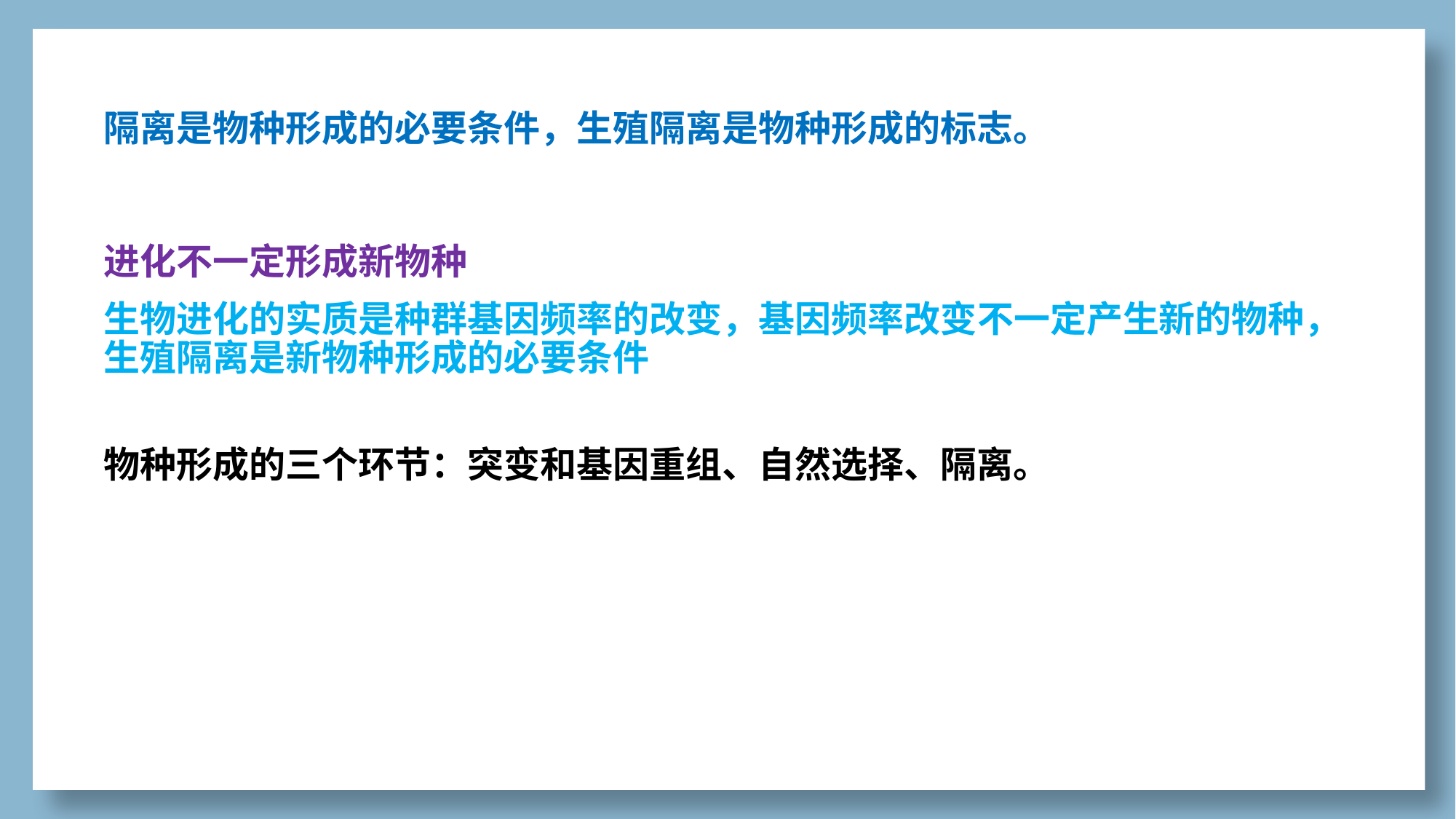

隔离是物种形成的必要条件，生殖隔离是物种形成的标志。
进化不一定形成新物种
生物进化的实质是种群基因频率的改变，基因频率改变不一定产生新的物种，
生殖隔离是新物种形成的必要条件
物种形成的三个环节：突变和基因重组、自然选择、隔离。